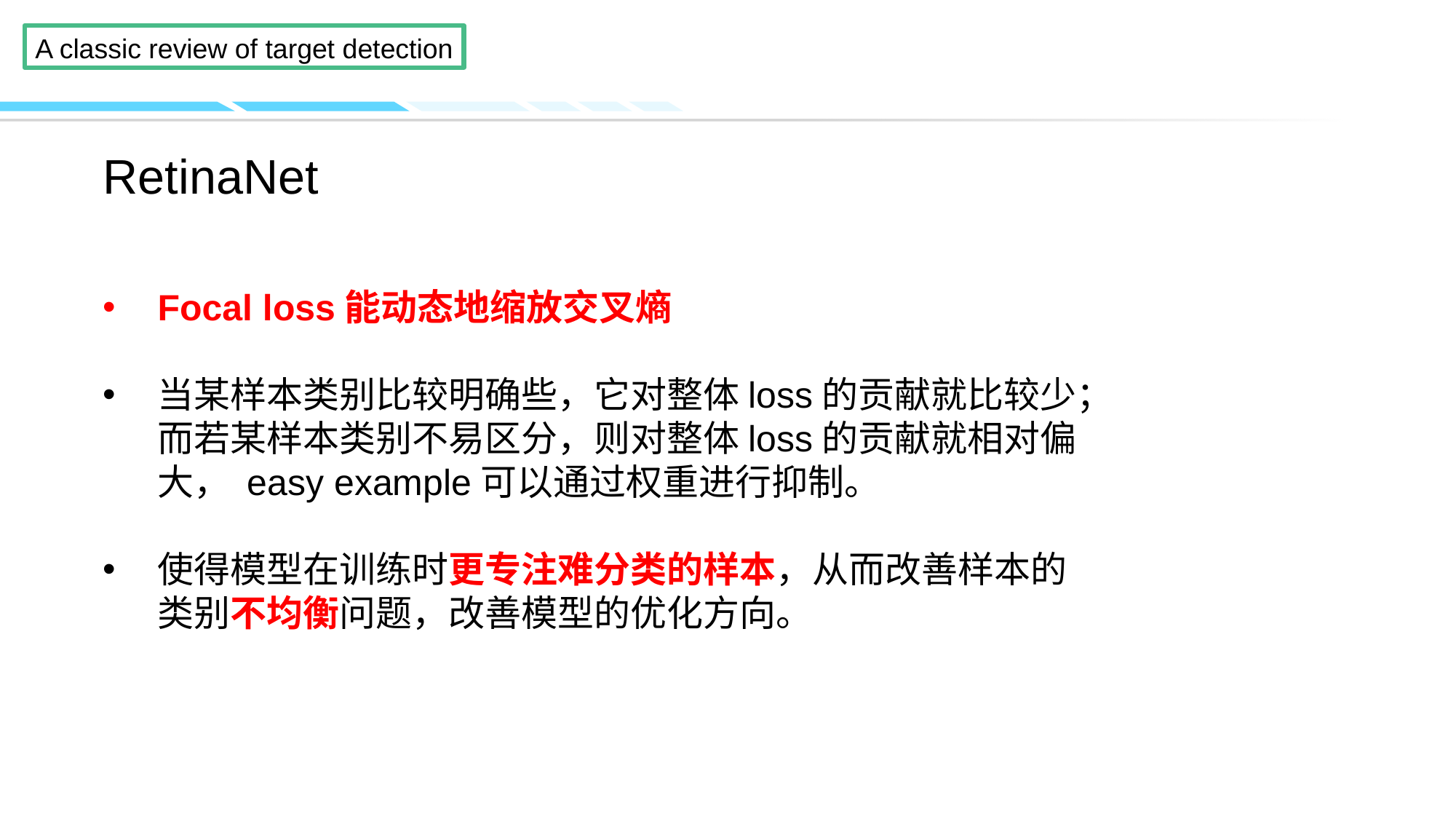

# RetinaNet
Focal loss能动态地缩放交叉熵

当某样本类别比较明确些，它对整体loss的贡献就比较少；而若某样本类别不易区分，则对整体loss的贡献就相对偏大， easy example可以通过权重进行抑制。

使得模型在训练时更专注难分类的样本，从而改善样本的类别不均衡问题，改善模型的优化方向。